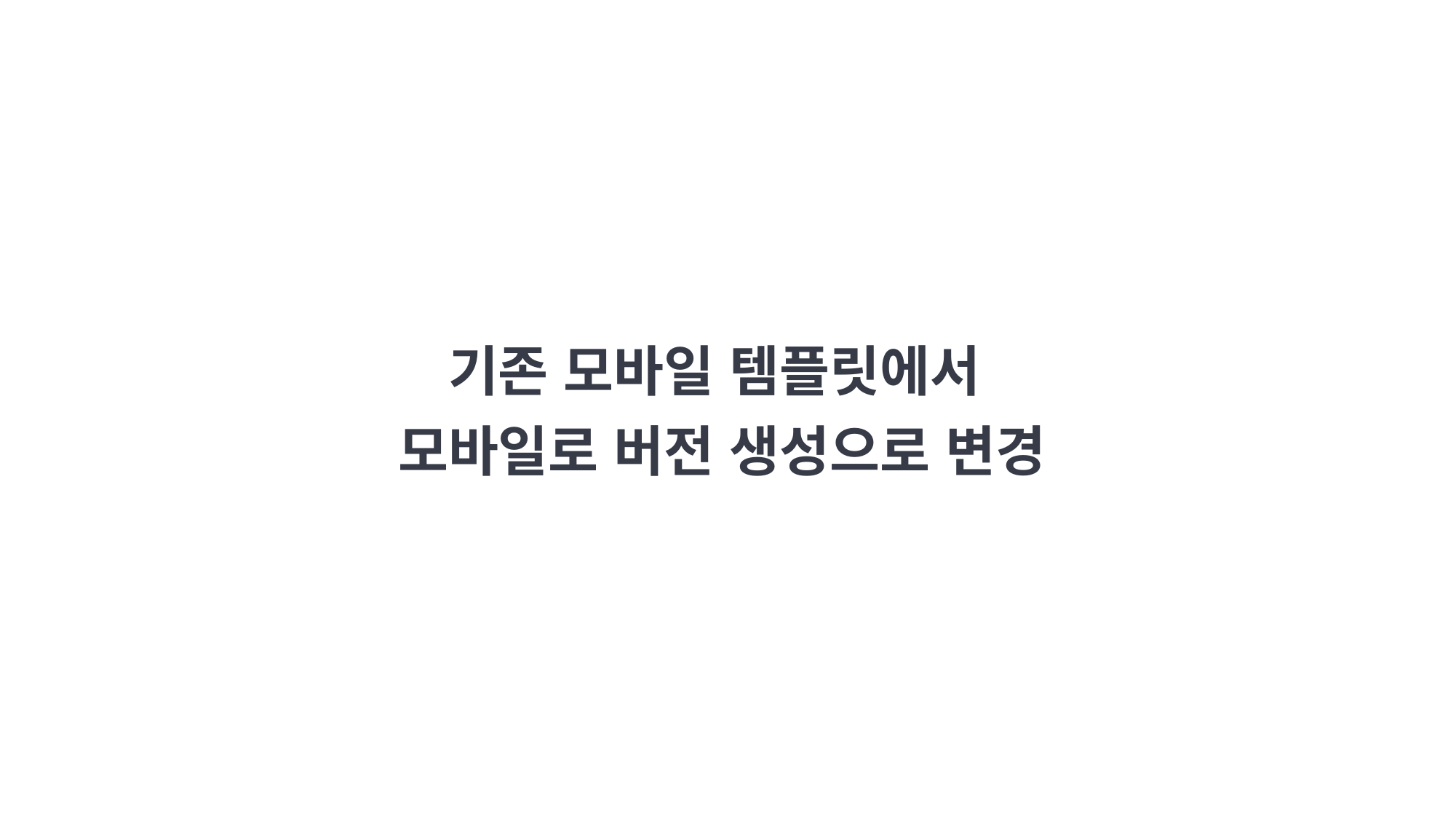

기존 모바일 템플릿에서
모바일로 버전 생성으로 변경